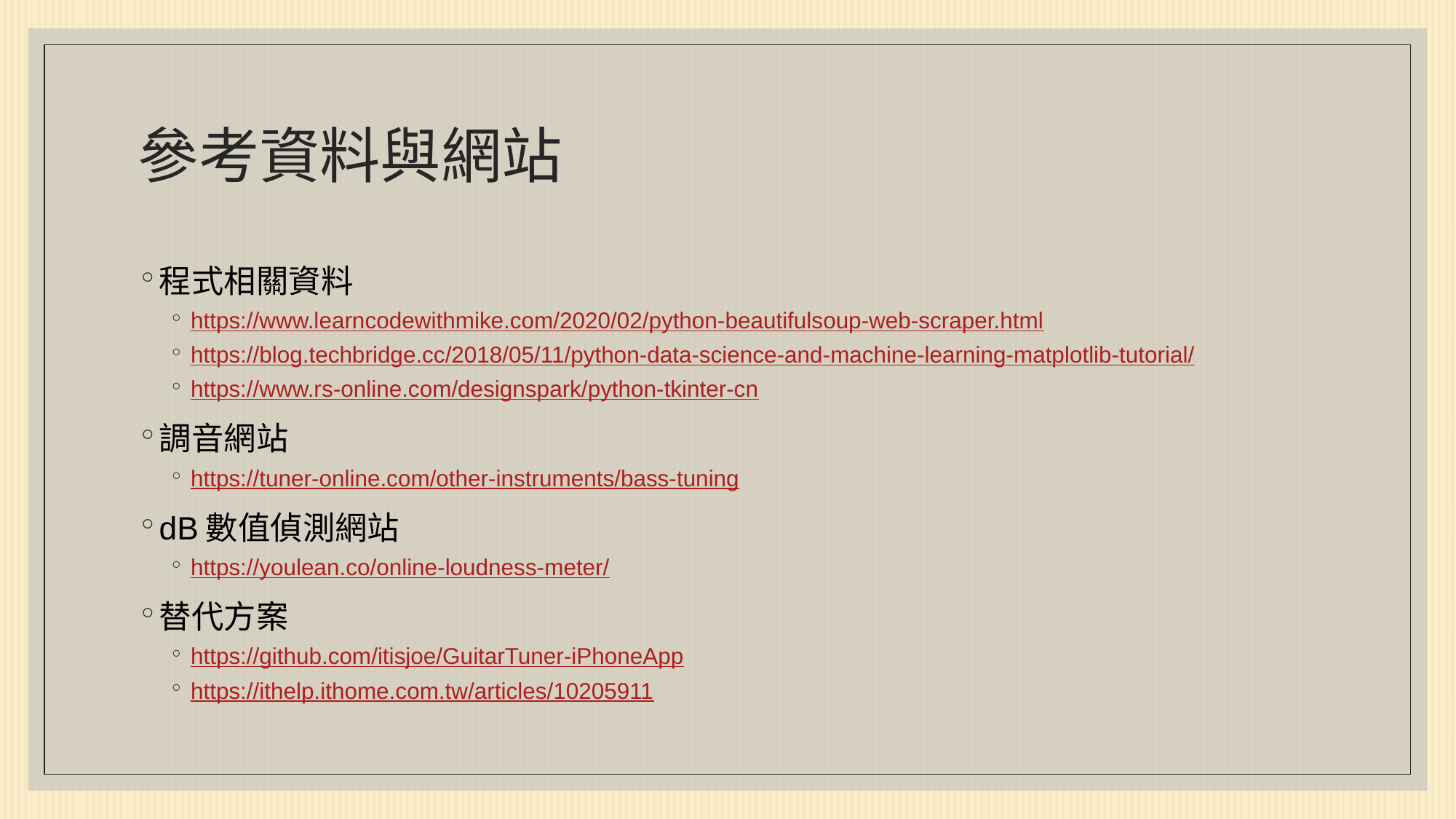

# 參考資料與網站
程式相關資料
https://www.learncodewithmike.com/2020/02/python-beautifulsoup-web-scraper.html
https://blog.techbridge.cc/2018/05/11/python-data-science-and-machine-learning-matplotlib-tutorial/
https://www.rs-online.com/designspark/python-tkinter-cn
調音網站
https://tuner-online.com/other-instruments/bass-tuning
dB數值偵測網站
https://youlean.co/online-loudness-meter/
替代方案
https://github.com/itisjoe/GuitarTuner-iPhoneApp
https://ithelp.ithome.com.tw/articles/10205911